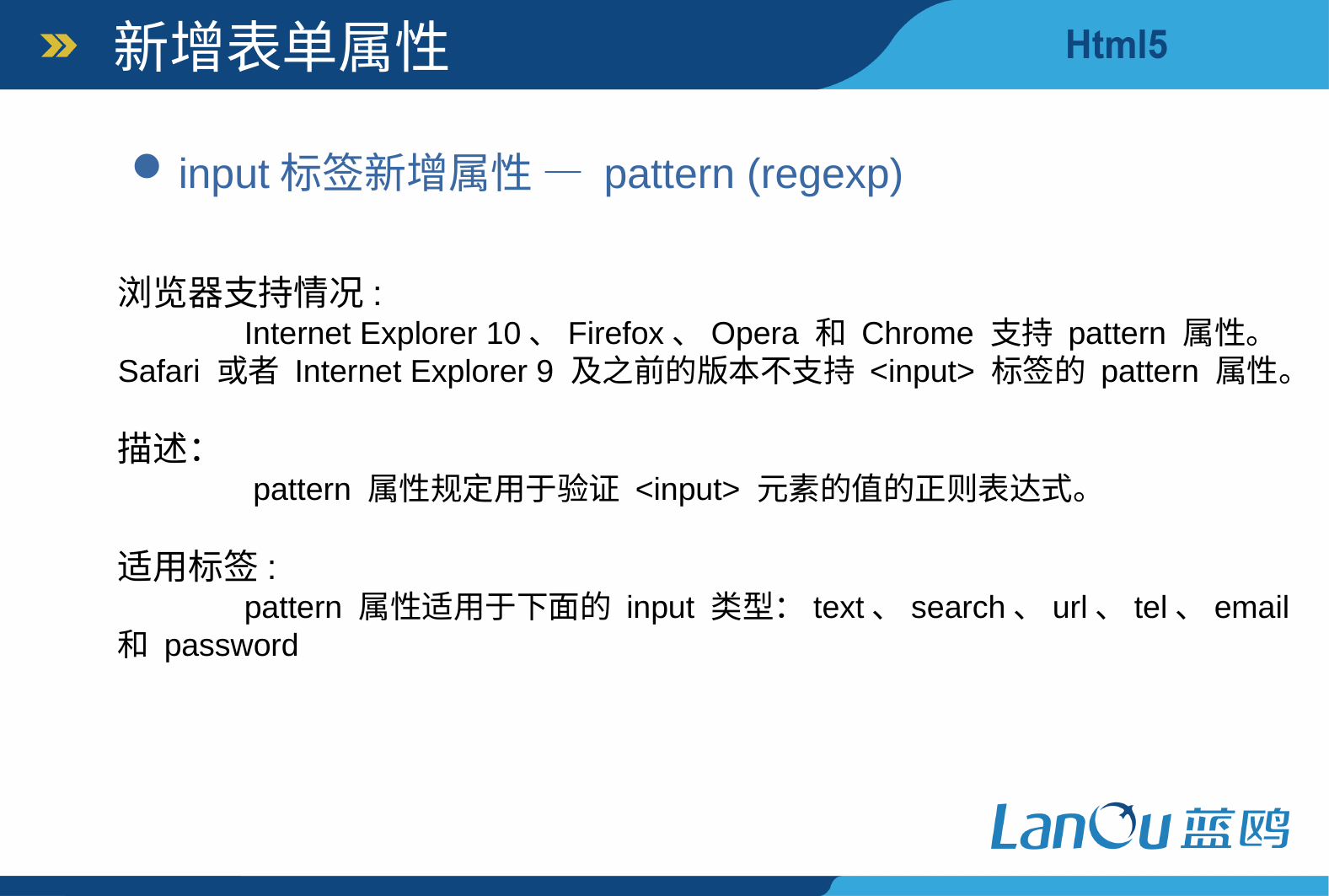

新增表单属性
input标签新增属性 — pattern (regexp)

浏览器支持情况:
	Internet Explorer 10、Firefox、Opera 和 Chrome 支持 pattern 属性。
Safari 或者 Internet Explorer 9 及之前的版本不支持 <input> 标签的 pattern 属性。

描述：
	 pattern 属性规定用于验证 <input> 元素的值的正则表达式。

适用标签:
	pattern 属性适用于下面的 input 类型：text、search、url、tel、email 和 password